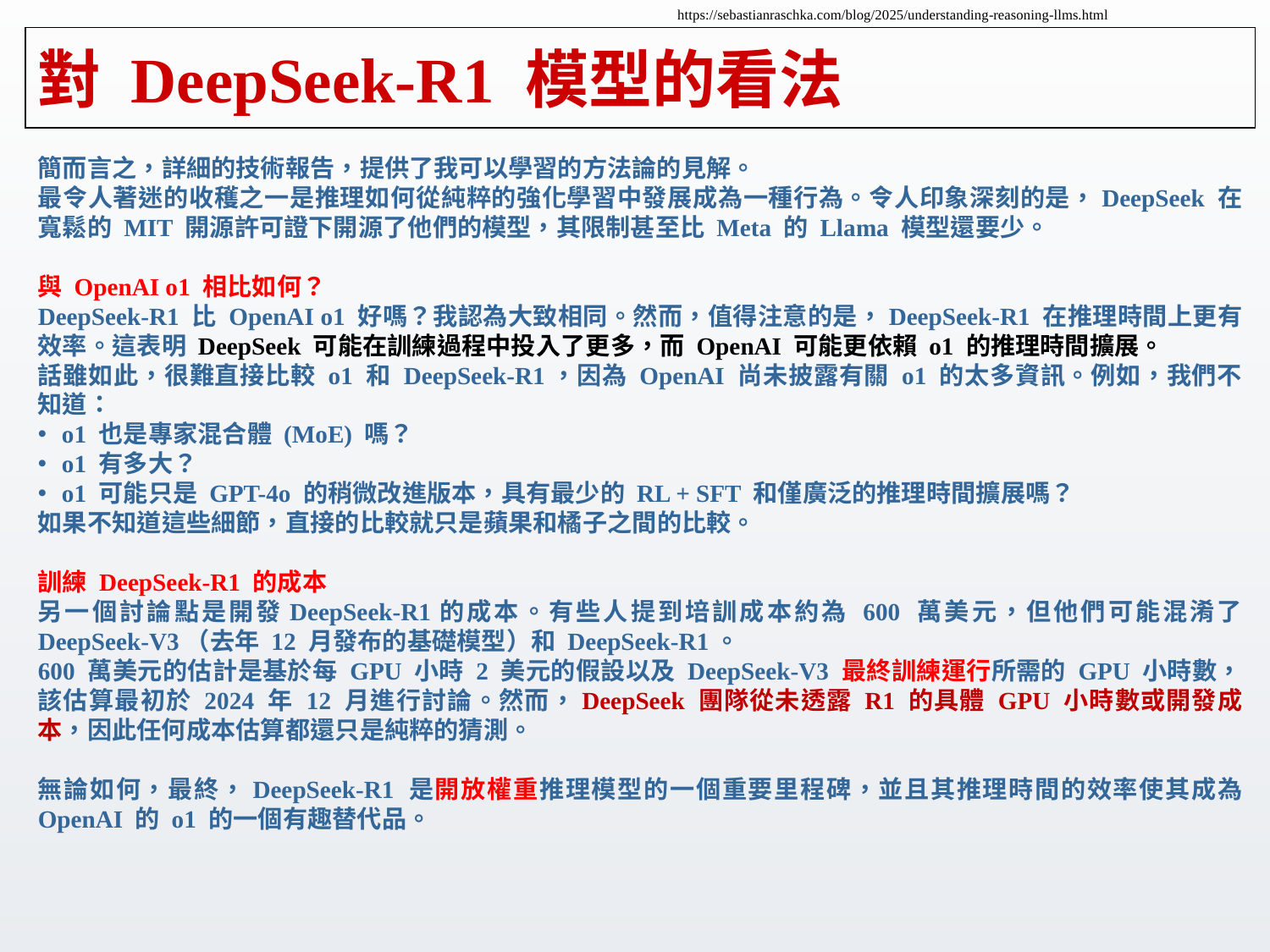

https://sebastianraschka.com/blog/2025/understanding-reasoning-llms.html
# 對 DeepSeek-R1 模型的看法
簡而言之，詳細的技術報告，提供了我可以學習的方法論的見解。
最令人著迷的收穫之一是推理如何從純粹的強化學習中發展成為一種行為。令人印象深刻的是，DeepSeek 在寬鬆的 MIT 開源許可證下開源了他們的模型，其限制甚至比 Meta 的 Llama 模型還要少。

與 OpenAI o1 相比如何？
DeepSeek-R1 比 OpenAI o1 好嗎？我認為大致相同。然而，值得注意的是，DeepSeek-R1 在推理時間上更有效率。這表明 DeepSeek 可能在訓練過程中投入了更多，而 OpenAI 可能更依賴 o1 的推理時間擴展。
話雖如此，很難直接比較 o1 和 DeepSeek-R1，因為 OpenAI 尚未披露有關 o1 的太多資訊。例如，我們不知道：
o1 也是專家混合體 (MoE) 嗎？
o1 有多大？
o1 可能只是 GPT-4o 的稍微改進版本，具有最少的 RL + SFT 和僅廣泛的推理時間擴展嗎？
如果不知道這些細節，直接的比較就只是蘋果和橘子之間的比較。

訓練 DeepSeek-R1 的成本
另一個討論點是開發DeepSeek-R1的成本。有些人提到培訓成本約為 600 萬美元，但他們可能混淆了 DeepSeek-V3（去年 12 月發布的基礎模型）和 DeepSeek-R1。
600 萬美元的估計是基於每 GPU 小時 2 美元的假設以及 DeepSeek-V3 最終訓練運行所需的 GPU 小時數，該估算最初於 2024 年 12 月進行討論。然而，DeepSeek 團隊從未透露 R1 的具體 GPU 小時數或開發成本，因此任何成本估算都還只是純粹的猜測。

無論如何，最終，DeepSeek-R1 是開放權重推理模型的一個重要里程碑，並且其推理時間的效率使其成為 OpenAI 的 o1 的一個有趣替代品。